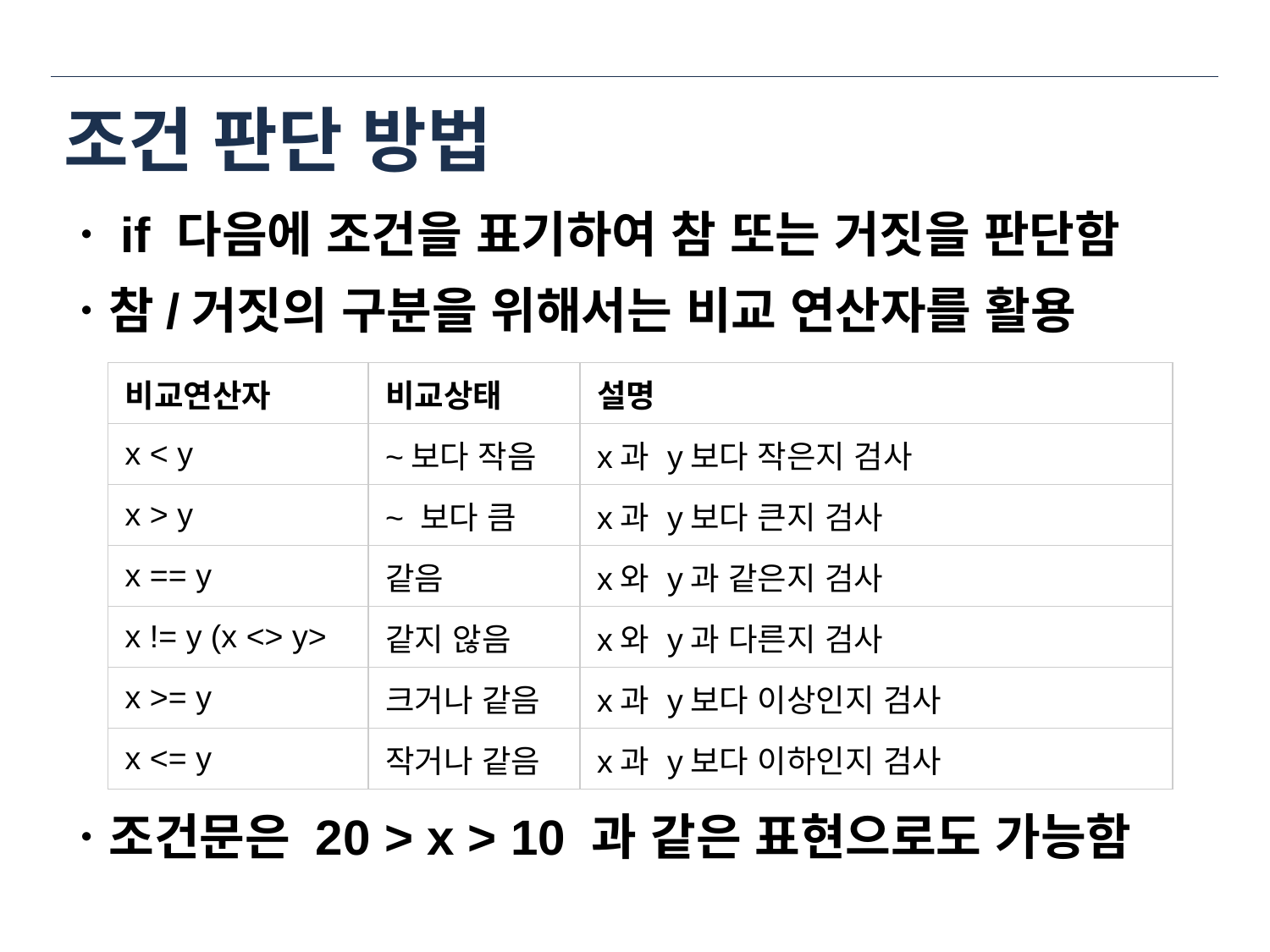

# 조건 판단 방법
ㆍif 다음에 조건을 표기하여 참 또는 거짓을 판단함
ㆍ참/거짓의 구분을 위해서는 비교 연산자를 활용

ㆍ조건문은 20 > x > 10 과 같은 표현으로도 가능함
| 비교연산자 | 비교상태 | 설명 |
| --- | --- | --- |
| x < y | ~보다 작음 | x과 y보다 작은지 검사 |
| x > y | ~ 보다 큼 | x과 y보다 큰지 검사 |
| x == y | 같음 | x와 y과 같은지 검사 |
| x != y (x <> y> | 같지 않음 | x와 y과 다른지 검사 |
| x >= y | 크거나 같음 | x과 y보다 이상인지 검사 |
| x <= y | 작거나 같음 | x과 y보다 이하인지 검사 |